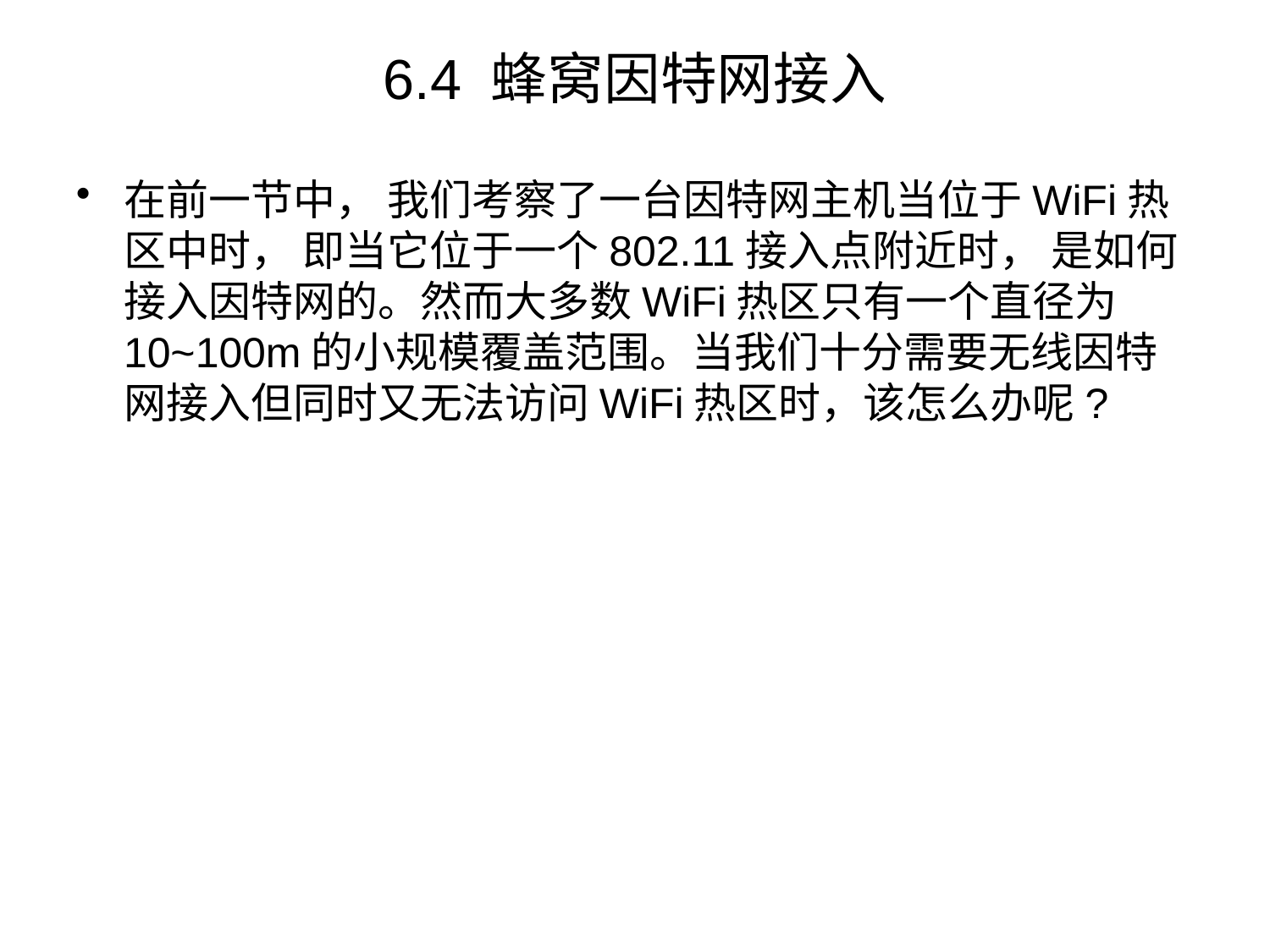

# 6.4 蜂窝因特网接入
在前一节中， 我们考察了一台因特网主机当位于WiFi热区中时， 即当它位于一个802.11接入点附近时， 是如何接入因特网的。然而大多数WiFi热区只有一个直径为10~100m的小规模覆盖范围。当我们十分需要无线因特网接入但同时又无法访问WiFi热区时，该怎么办呢?